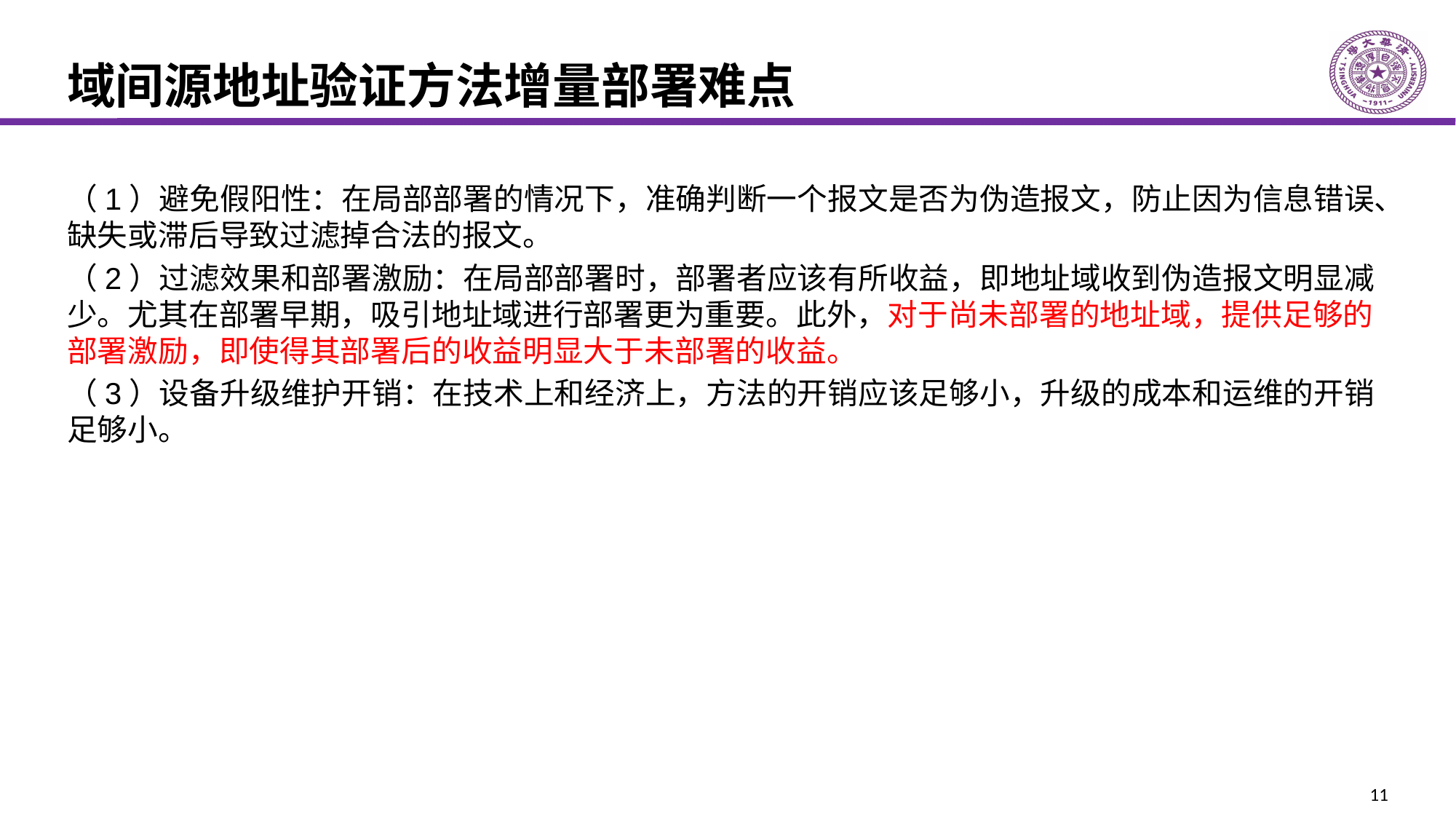

# 域间源地址验证方法增量部署难点
（1）避免假阳性：在局部部署的情况下，准确判断一个报文是否为伪造报文，防止因为信息错误、缺失或滞后导致过滤掉合法的报文。
（2）过滤效果和部署激励：在局部部署时，部署者应该有所收益，即地址域收到伪造报文明显减少。尤其在部署早期，吸引地址域进行部署更为重要。此外，对于尚未部署的地址域，提供足够的部署激励，即使得其部署后的收益明显大于未部署的收益。
（3）设备升级维护开销：在技术上和经济上，方法的开销应该足够小，升级的成本和运维的开销足够小。